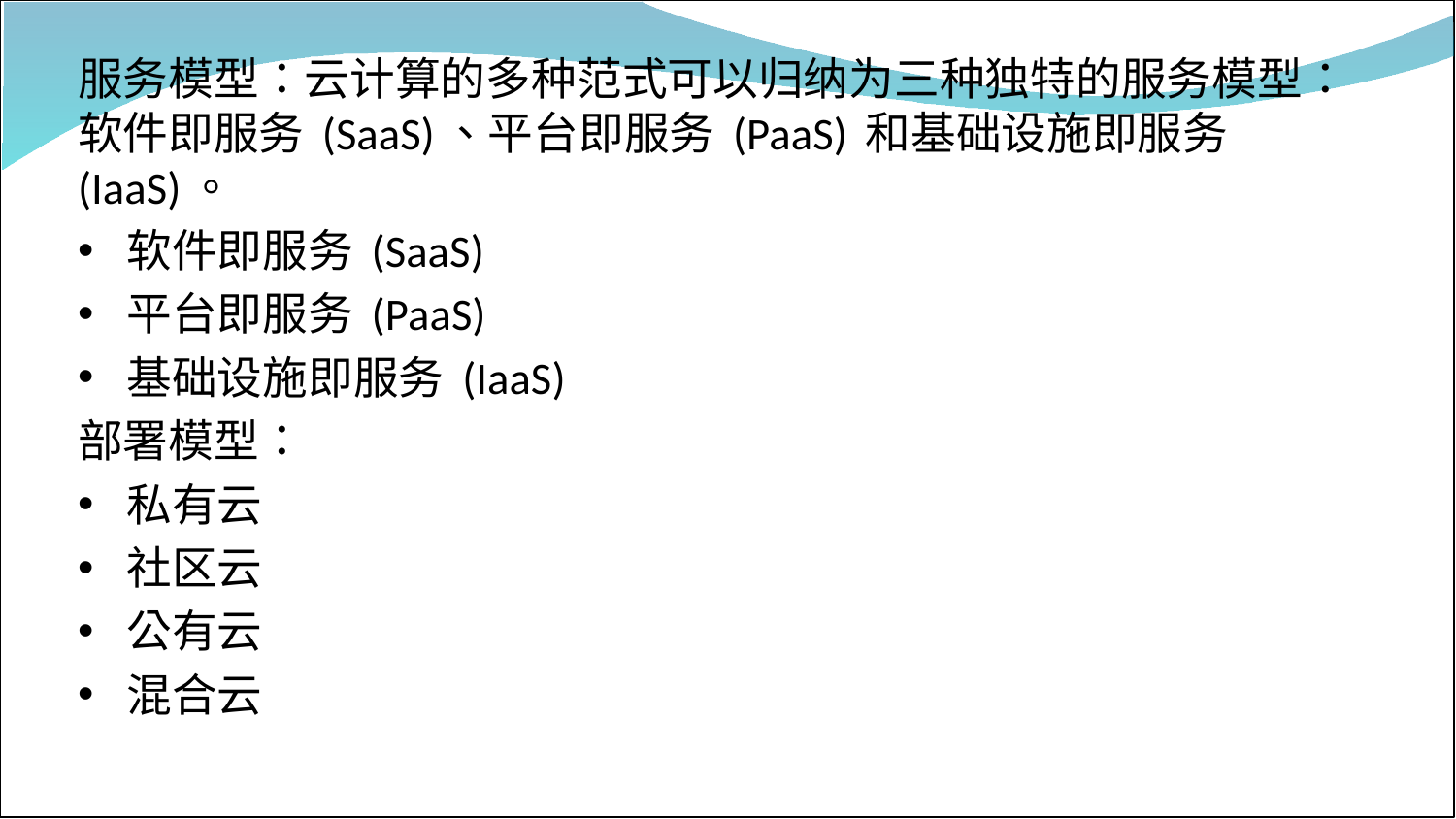

服务模型：云计算的多种范式可以归纳为三种独特的服务模型：软件即服务 (SaaS)、平台即服务 (PaaS) 和基础设施即服务 (IaaS)。
软件即服务 (SaaS)
平台即服务 (PaaS)
基础设施即服务 (IaaS)
部署模型：
私有云
社区云
公有云
混合云